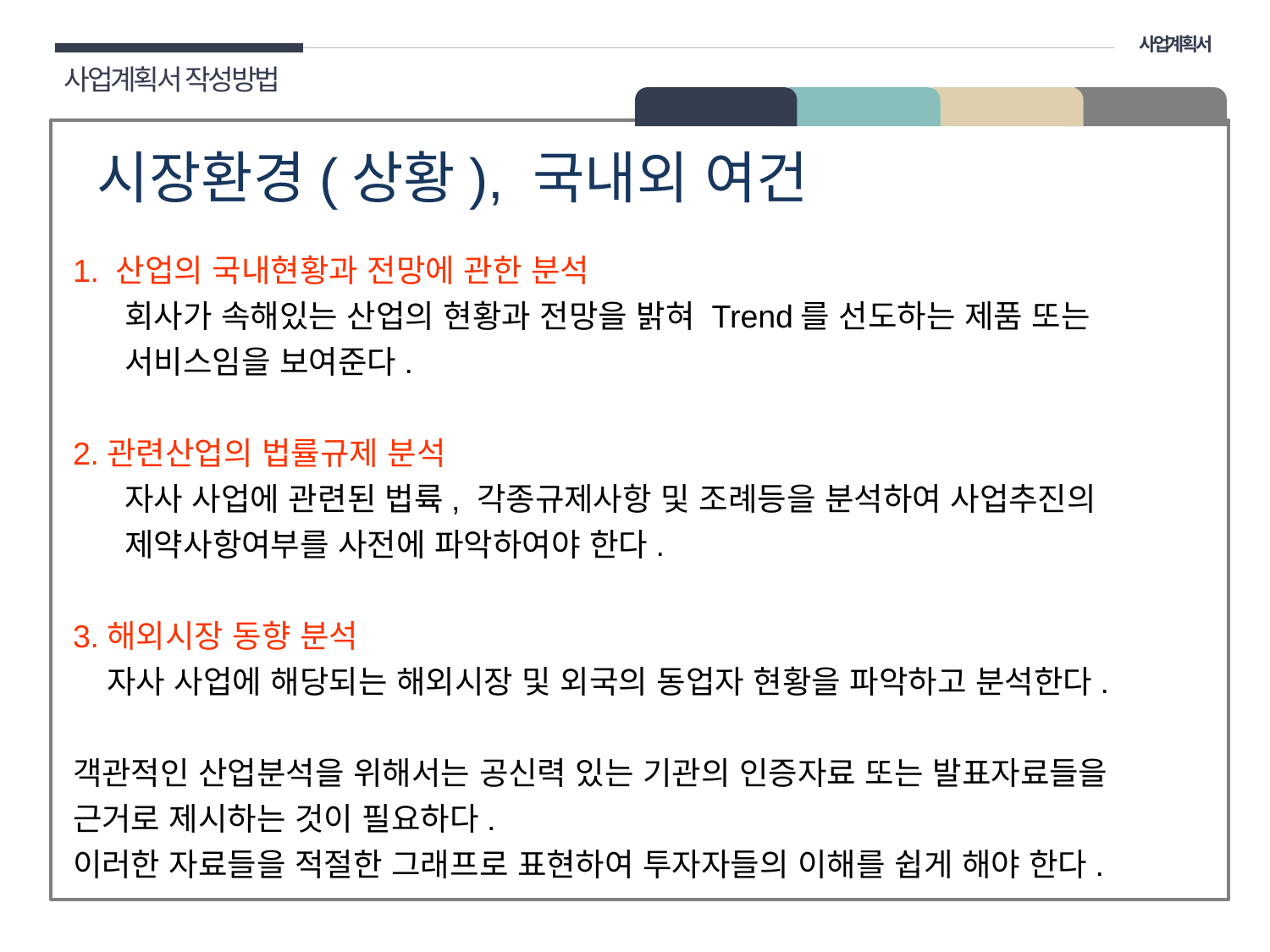

사업계획서
사업계획서 작성방법
02 구성

시장환경(상황), 국내외 여건
1. 산업의 국내현황과 전망에 관한 분석
     회사가 속해있는 산업의 현황과 전망을 밝혀 Trend를 선도하는 제품 또는
     서비스임을 보여준다.

2.관련산업의 법률규제 분석
     자사 사업에 관련된 법륙, 각종규제사항 및 조례등을 분석하여 사업추진의
     제약사항여부를 사전에 파악하여야 한다.

3.해외시장 동향 분석
   자사 사업에 해당되는 해외시장 및 외국의 동업자 현황을 파악하고 분석한다.

객관적인 산업분석을 위해서는 공신력 있는 기관의 인증자료 또는 발표자료들을 근거로 제시하는 것이 필요하다.
이러한 자료들을 적절한 그래프로 표현하여 투자자들의 이해를 쉽게 해야 한다.